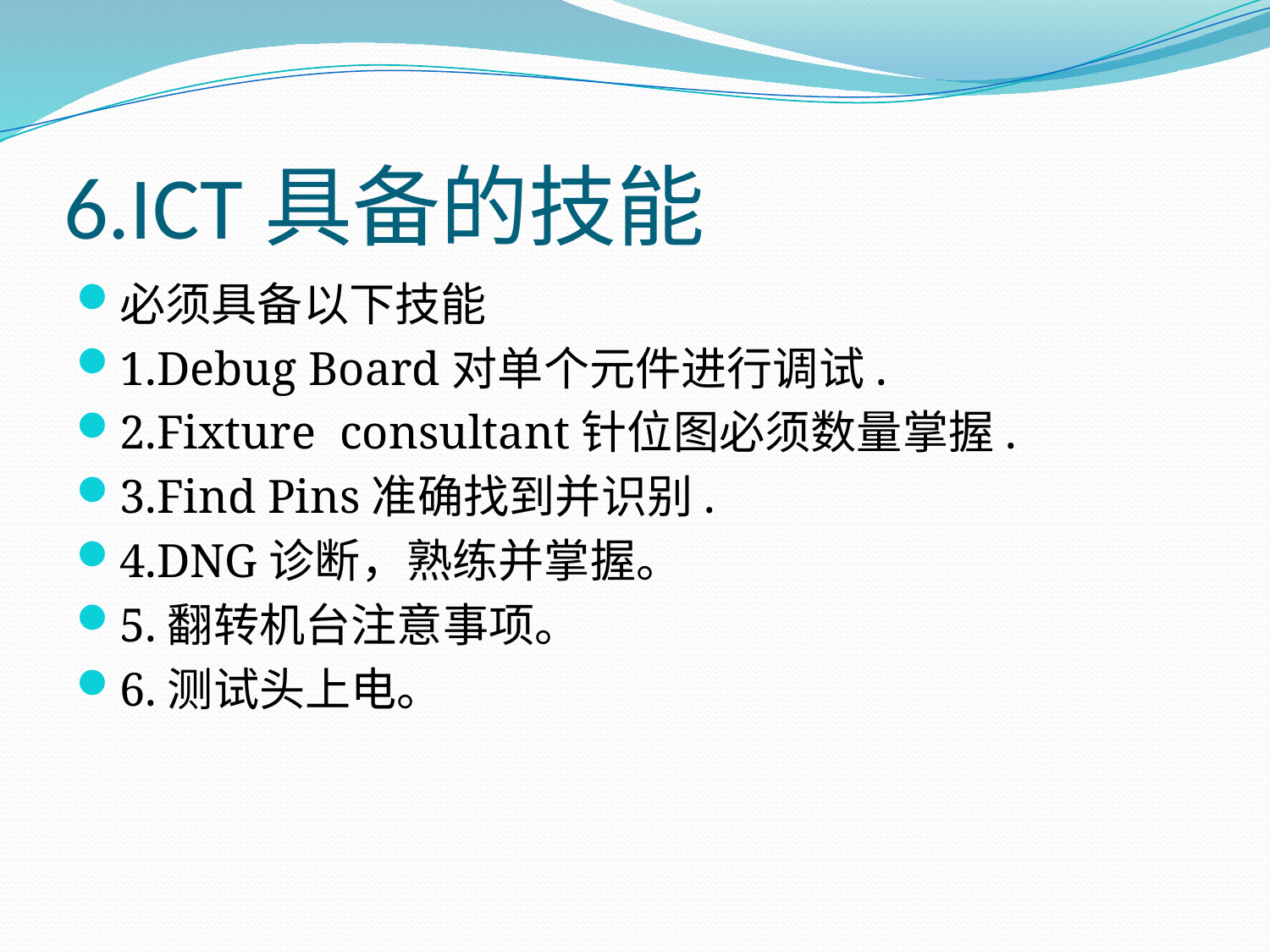

# 6.ICT具备的技能
必须具备以下技能
1.Debug Board对单个元件进行调试.
2.Fixture  consultant针位图必须数量掌握.
3.Find Pins准确找到并识别.
4.DNG诊断，熟练并掌握。
5.翻转机台注意事项。
6.测试头上电。